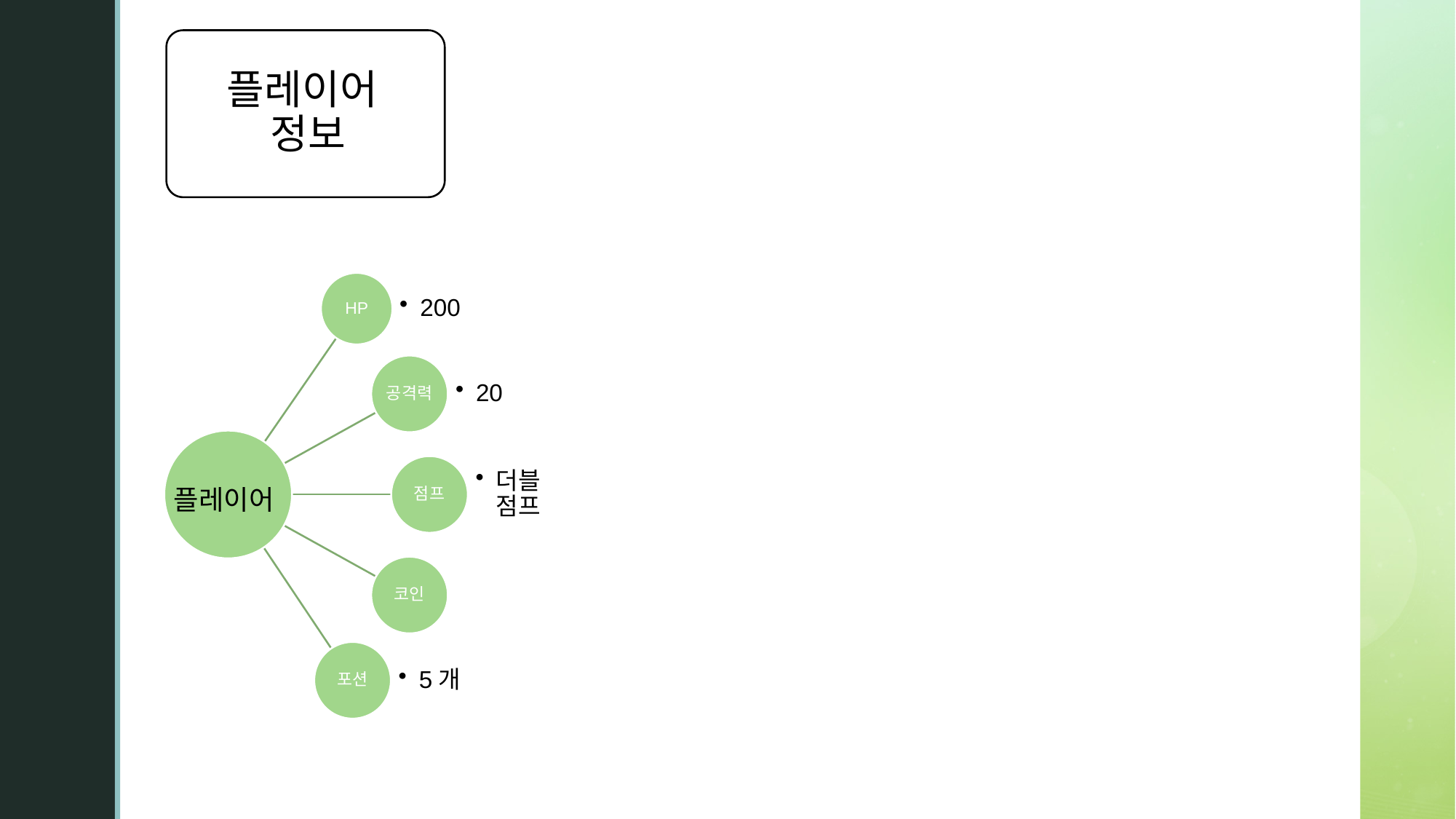

7
플레이어
정보
HP
200
공격력
20
점프
더블
점프
코인
포션
5개
플레이어